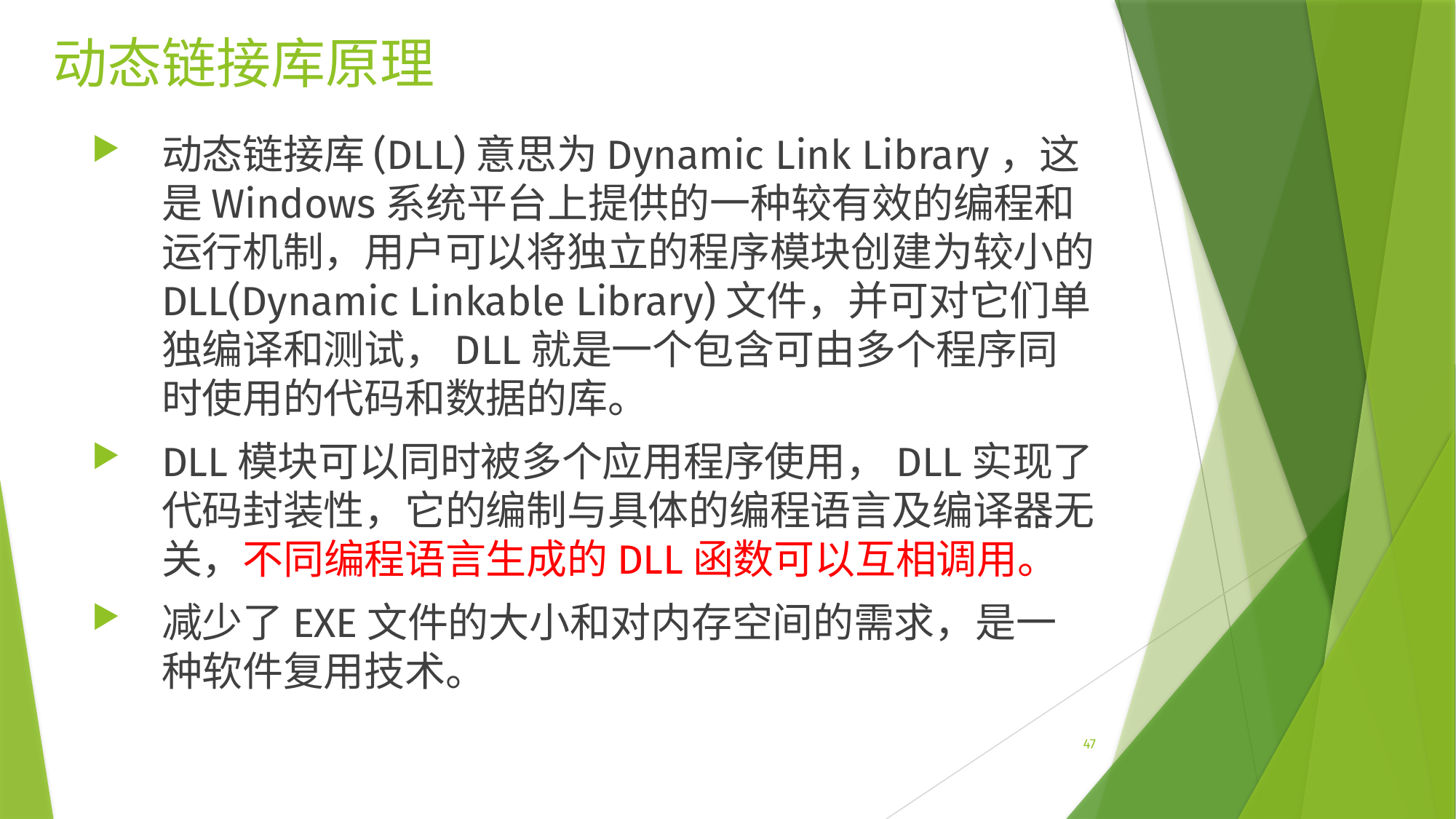

# 动态链接库原理
动态链接库(DLL)意思为Dynamic Link Library，这是Windows系统平台上提供的一种较有效的编程和运行机制，用户可以将独立的程序模块创建为较小的DLL(Dynamic Linkable Library)文件，并可对它们单独编译和测试，DLL就是一个包含可由多个程序同时使用的代码和数据的库。
DLL模块可以同时被多个应用程序使用，DLL实现了代码封装性，它的编制与具体的编程语言及编译器无关，不同编程语言生成的DLL函数可以互相调用。
减少了EXE文件的大小和对内存空间的需求，是一种软件复用技术。

47